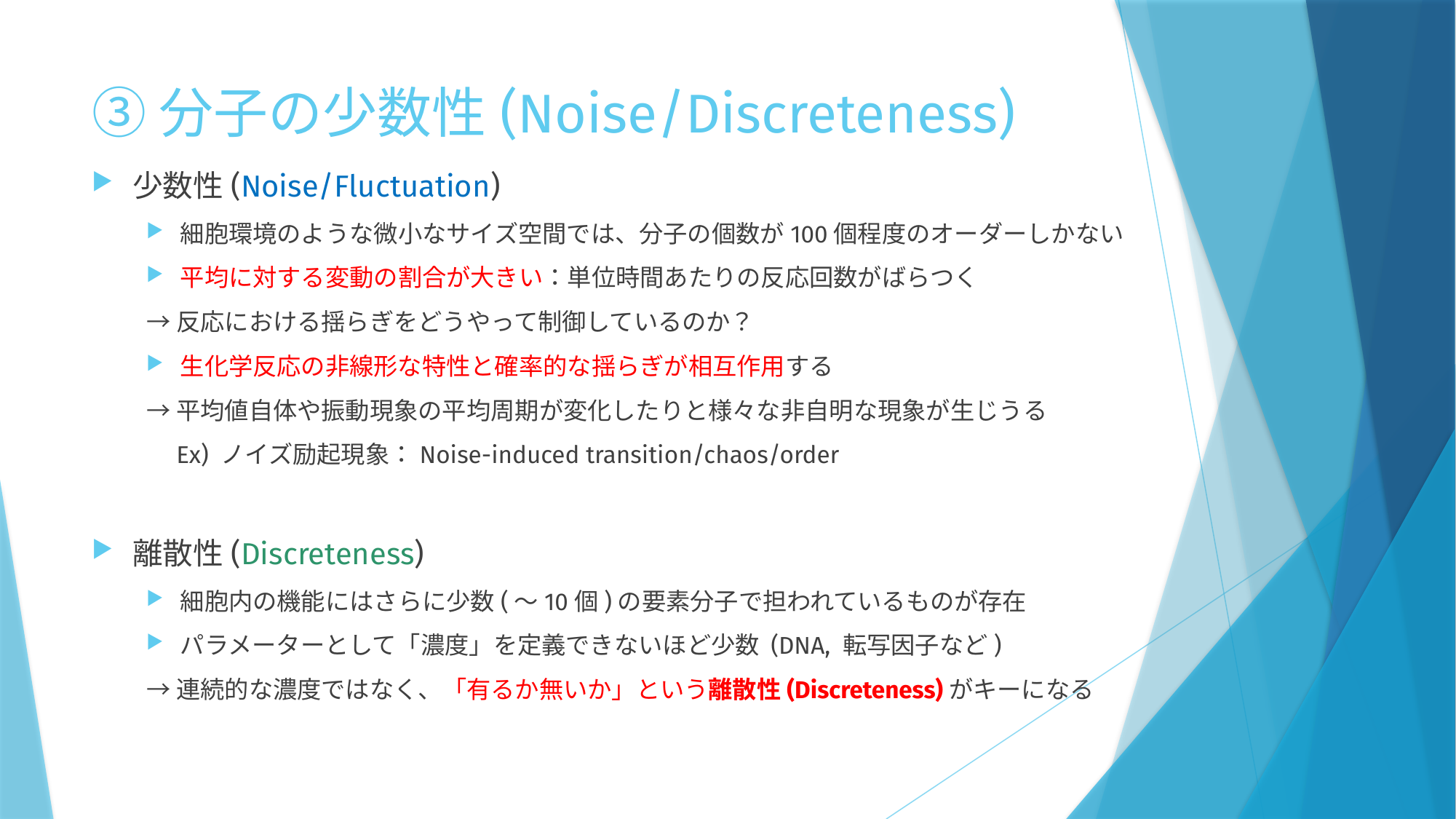

# ③分子の少数性(Noise/Discreteness)
少数性(Noise/Fluctuation)
細胞環境のような微小なサイズ空間では、分子の個数が100個程度のオーダーしかない
平均に対する変動の割合が大きい：単位時間あたりの反応回数がばらつく
→反応における揺らぎをどうやって制御しているのか？
生化学反応の非線形な特性と確率的な揺らぎが相互作用する
→平均値自体や振動現象の平均周期が変化したりと様々な非自明な現象が生じうる
　Ex) ノイズ励起現象：Noise-induced transition/chaos/order

離散性(Discreteness)
細胞内の機能にはさらに少数(～10個)の要素分子で担われているものが存在
パラメーターとして「濃度」を定義できないほど少数 (DNA, 転写因子など)
→連続的な濃度ではなく、「有るか無いか」という離散性(Discreteness)がキーになる